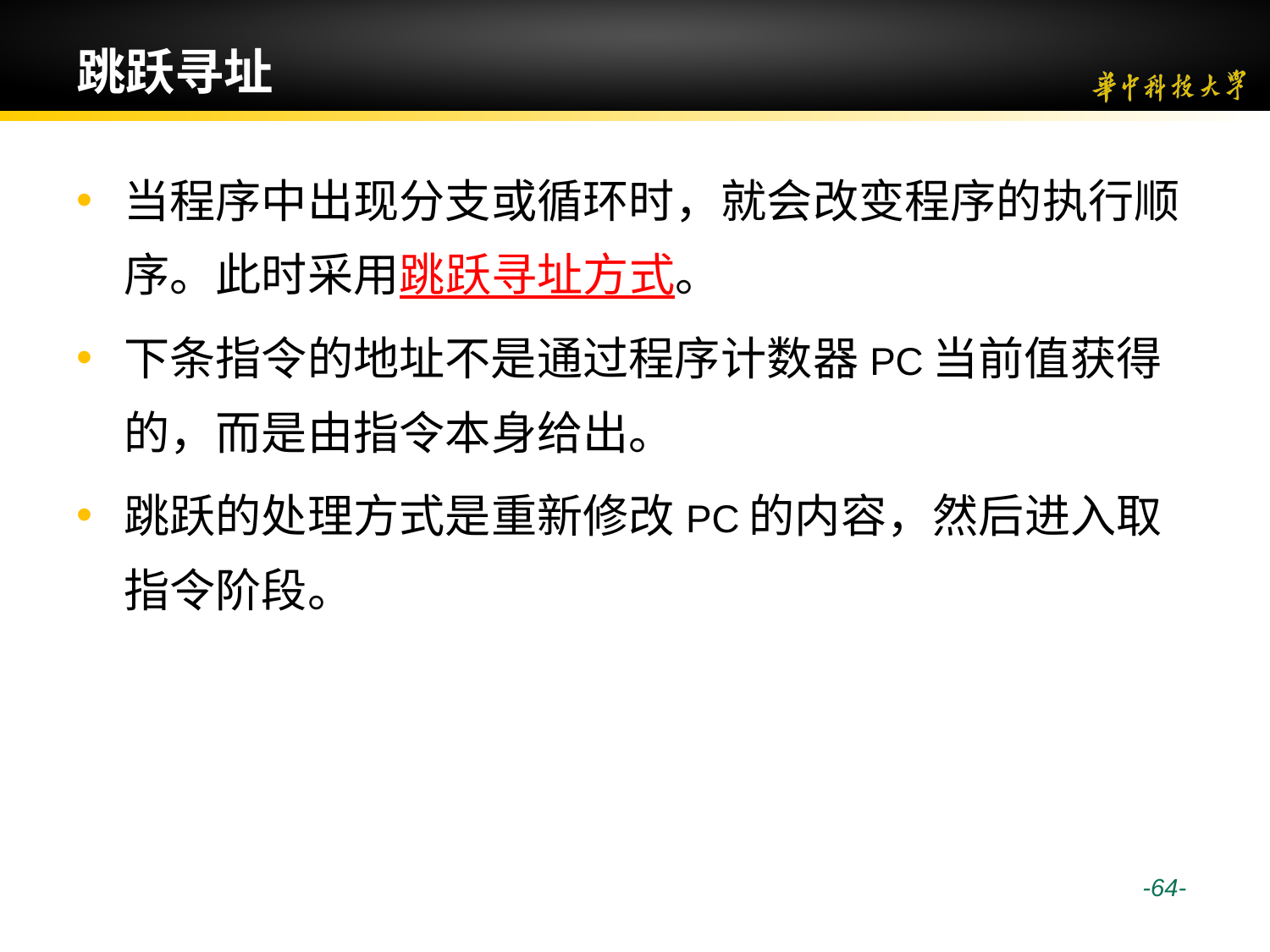

# 跳跃寻址
当程序中出现分支或循环时，就会改变程序的执行顺序。此时采用跳跃寻址方式。
下条指令的地址不是通过程序计数器PC当前值获得的，而是由指令本身给出。
跳跃的处理方式是重新修改PC的内容，然后进入取指令阶段。

 -64-